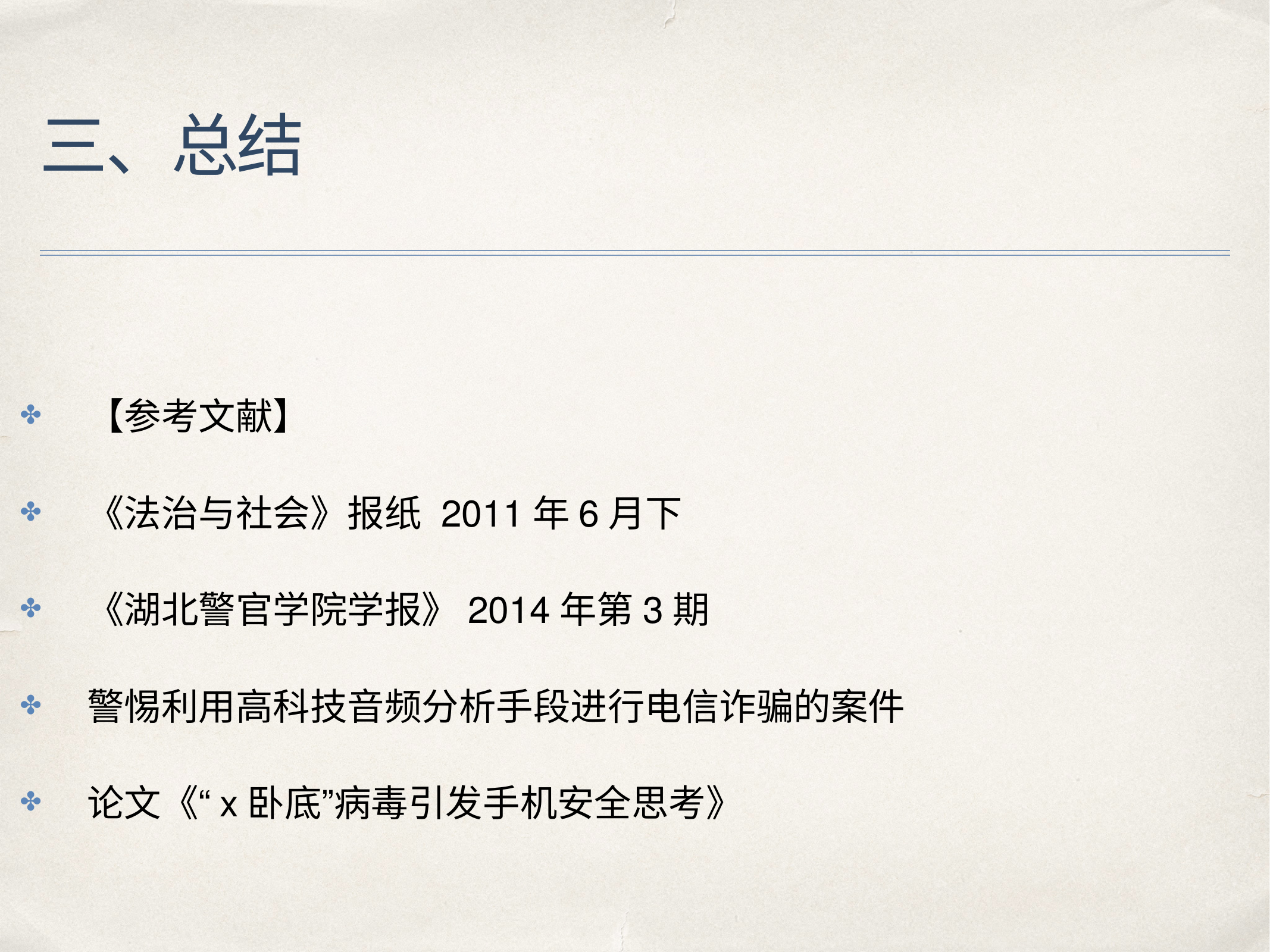

50
# 三、总结

【参考文献】
《法治与社会》报纸 2011年6月下
《湖北警官学院学报》2014年第3期
警惕利用高科技音频分析手段进行电信诈骗的案件
论文《“x卧底”病毒引发手机安全思考》